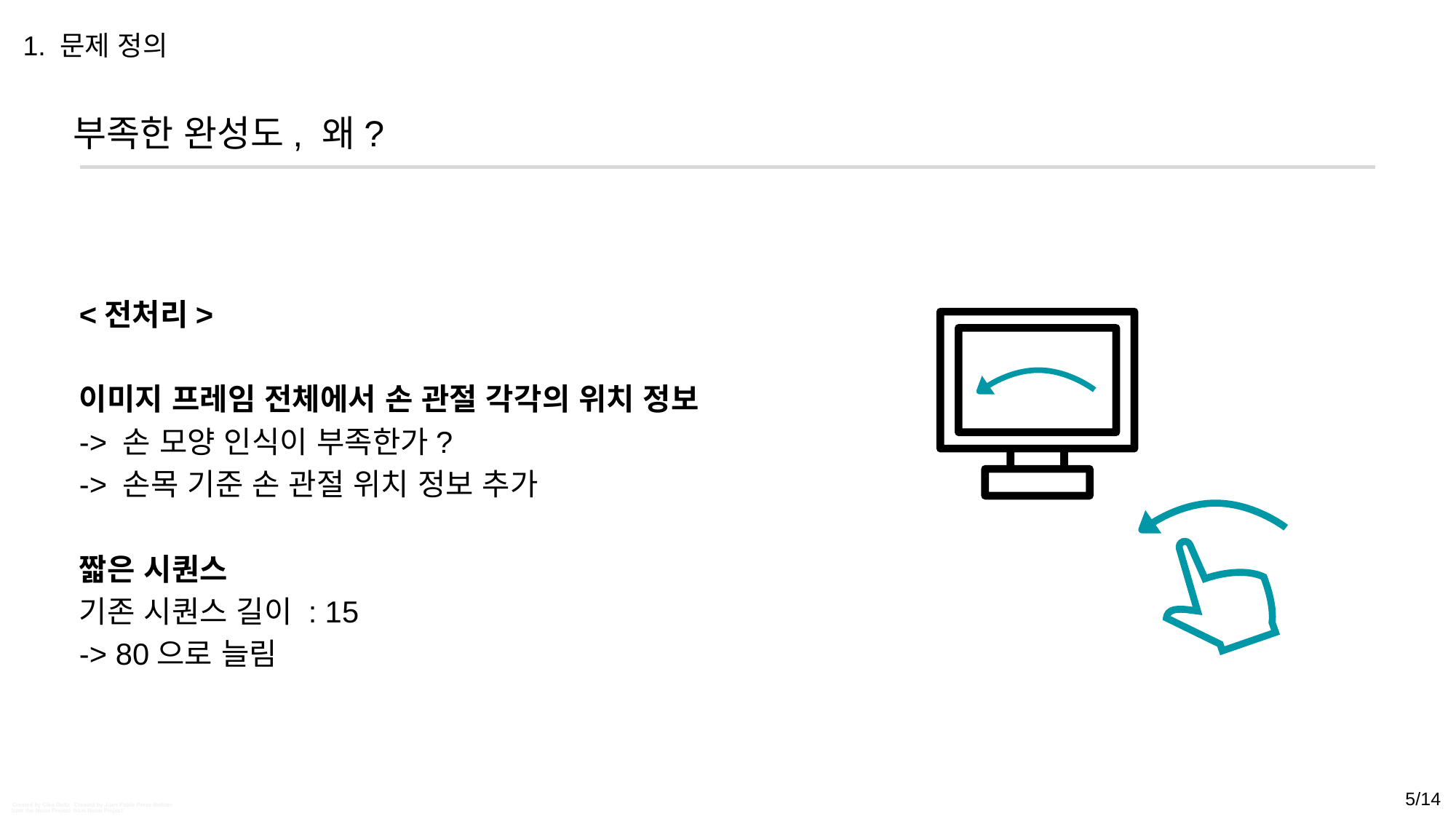

1. 문제 정의
부족한 완성도, 왜?
<전처리>

이미지 프레임 전체에서 손 관절 각각의 위치 정보
-> 손 모양 인식이 부족한가?
-> 손목 기준 손 관절 위치 정보 추가

짧은 시퀀스
기존 시퀀스 길이 : 15
-> 80으로 늘림

5/14
Created by Clea Doltz
Created by Juan Pablo Pérez Beltrán
from the Noun Project
from Noun Project